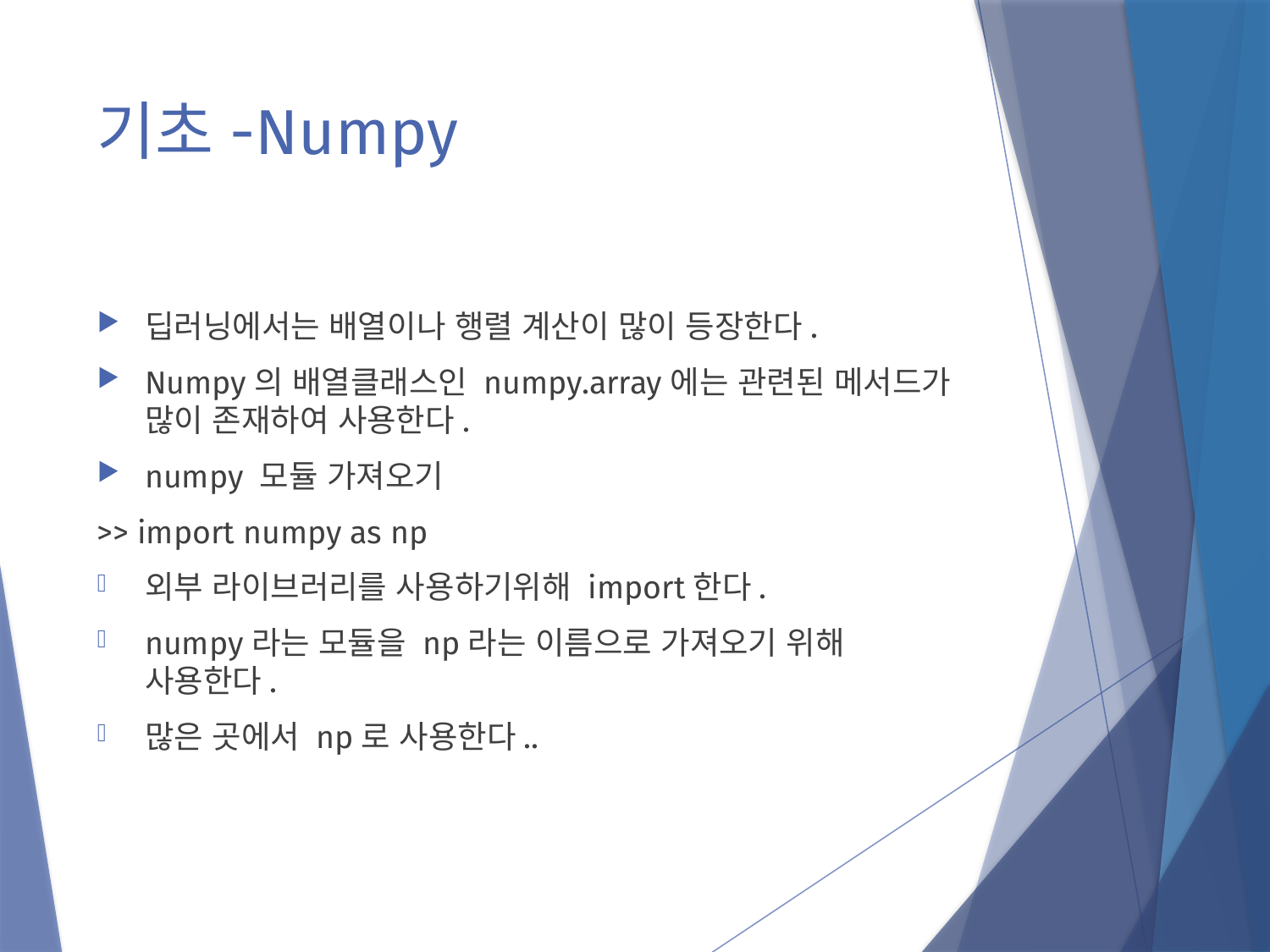

# 기초-Numpy
딥러닝에서는 배열이나 행렬 계산이 많이 등장한다.
Numpy의 배열클래스인 numpy.array에는 관련된 메서드가 많이 존재하여 사용한다.
numpy 모듈 가져오기
>> import numpy as np
외부 라이브러리를 사용하기위해 import한다.
numpy라는 모듈을 np라는 이름으로 가져오기 위해 사용한다.
많은 곳에서 np로 사용한다..